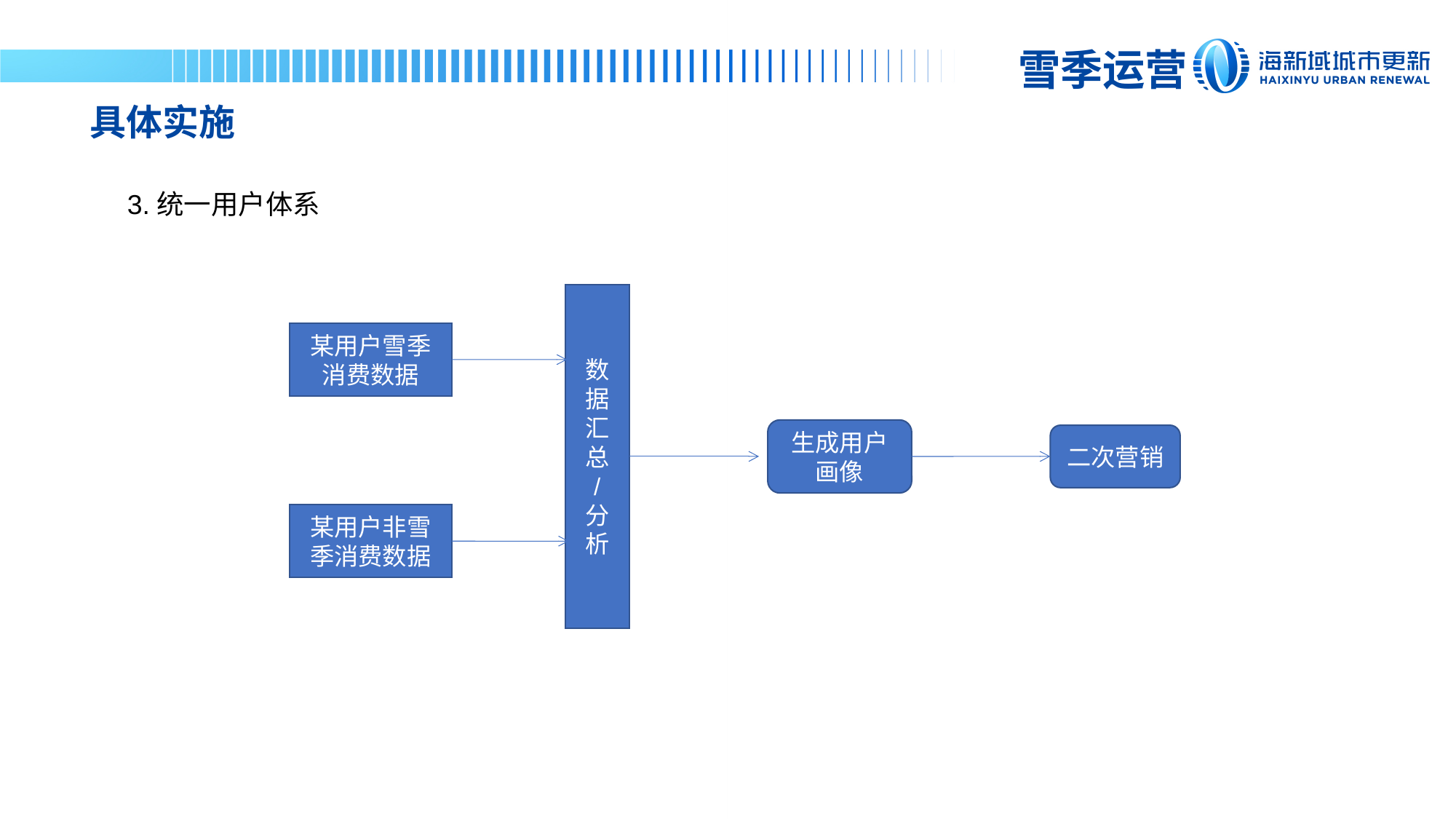

雪季运营
具体实施
3.统一用户体系
数据汇总
/
分析
某用户雪季消费数据
生成用户画像
二次营销
某用户非雪季消费数据